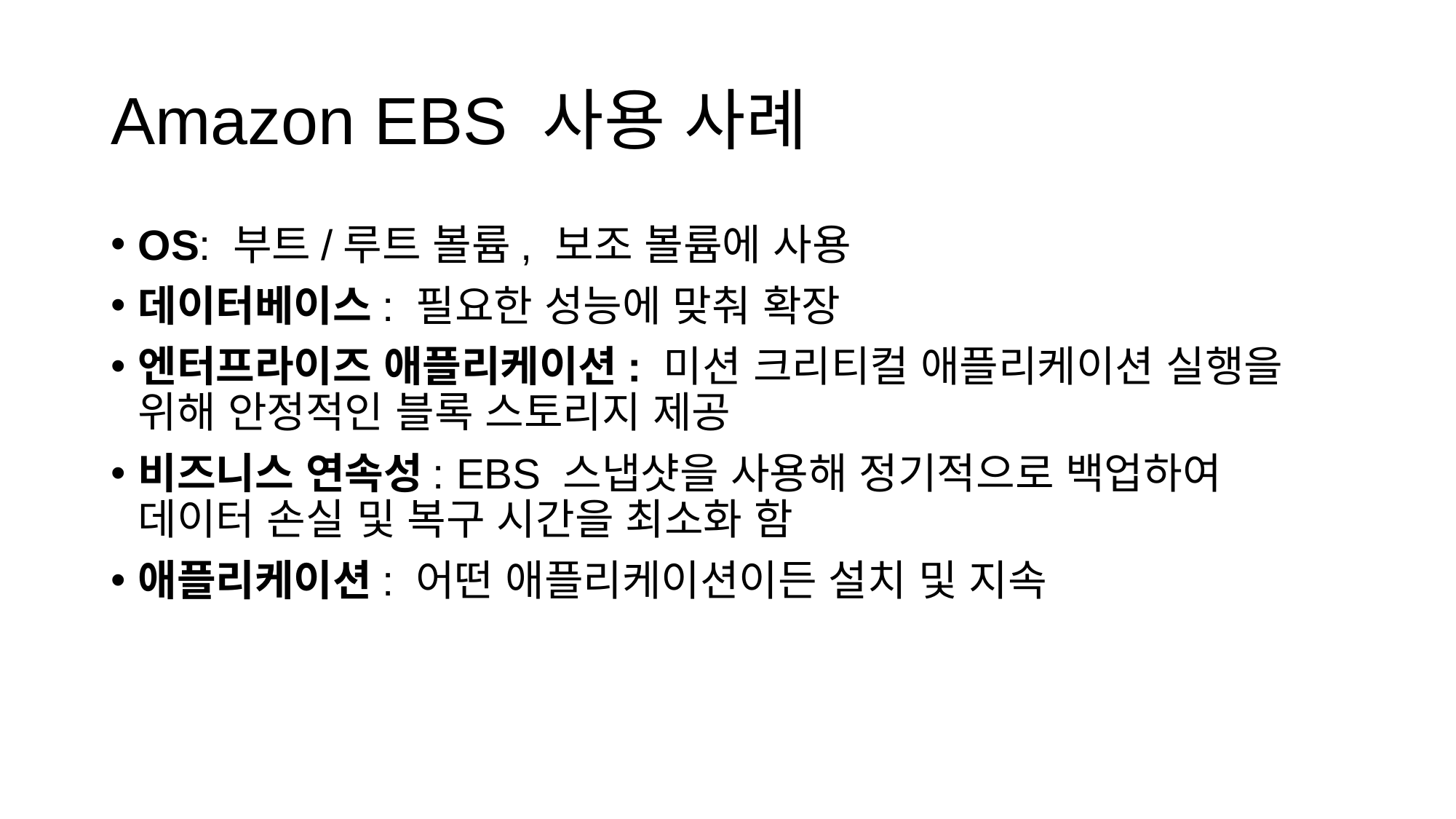

# Amazon EBS 사용 사례
OS: 부트/루트 볼륨, 보조 볼륨에 사용
데이터베이스: 필요한 성능에 맞춰 확장
엔터프라이즈 애플리케이션: 미션 크리티컬 애플리케이션 실행을 위해 안정적인 블록 스토리지 제공
비즈니스 연속성: EBS 스냅샷을 사용해 정기적으로 백업하여 데이터 손실 및 복구 시간을 최소화 함
애플리케이션: 어떤 애플리케이션이든 설치 및 지속